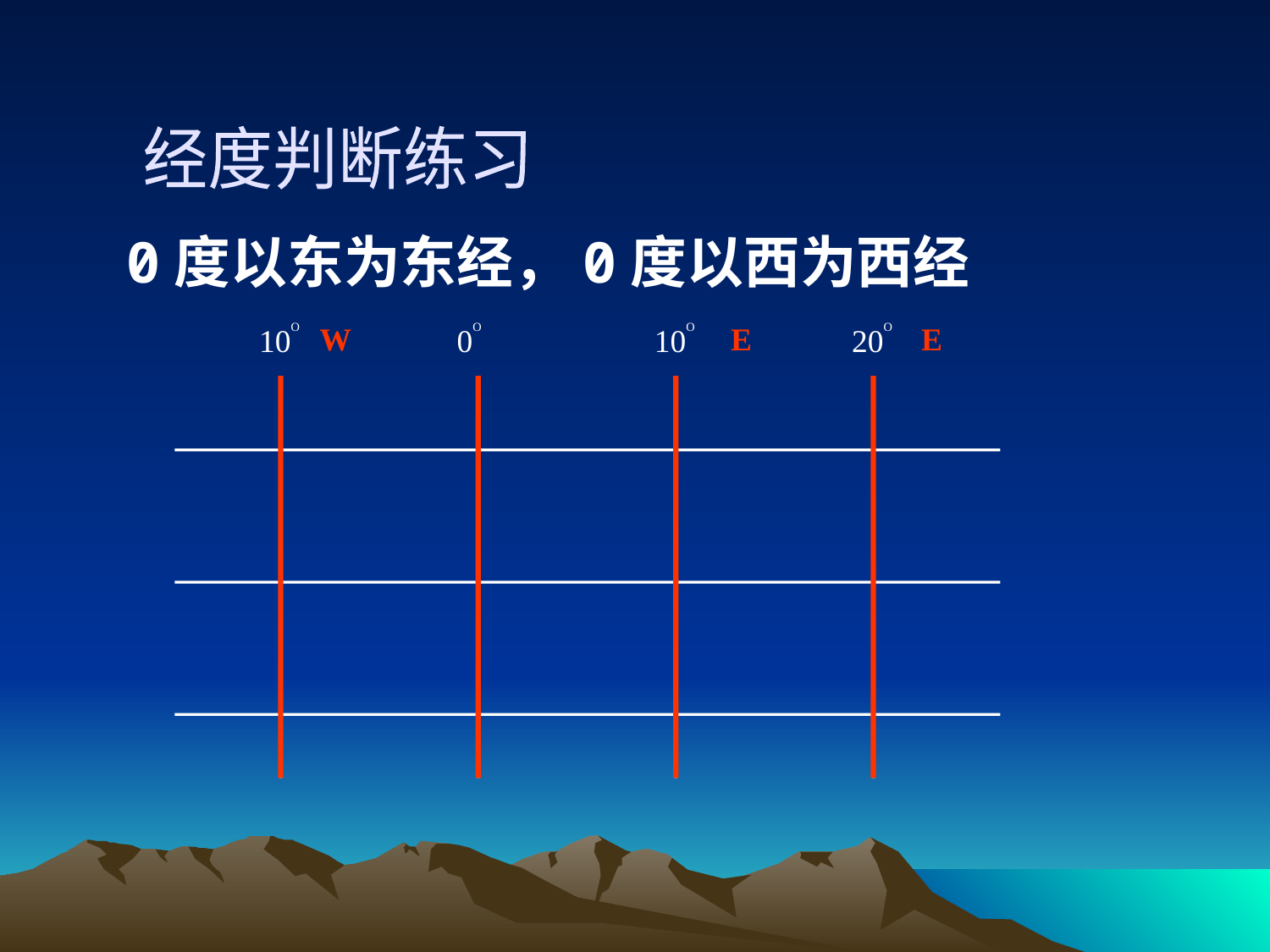

经度判断练习
0度以东为东经，0度以西为西经

W
E
E
10O
0O
10O
20O